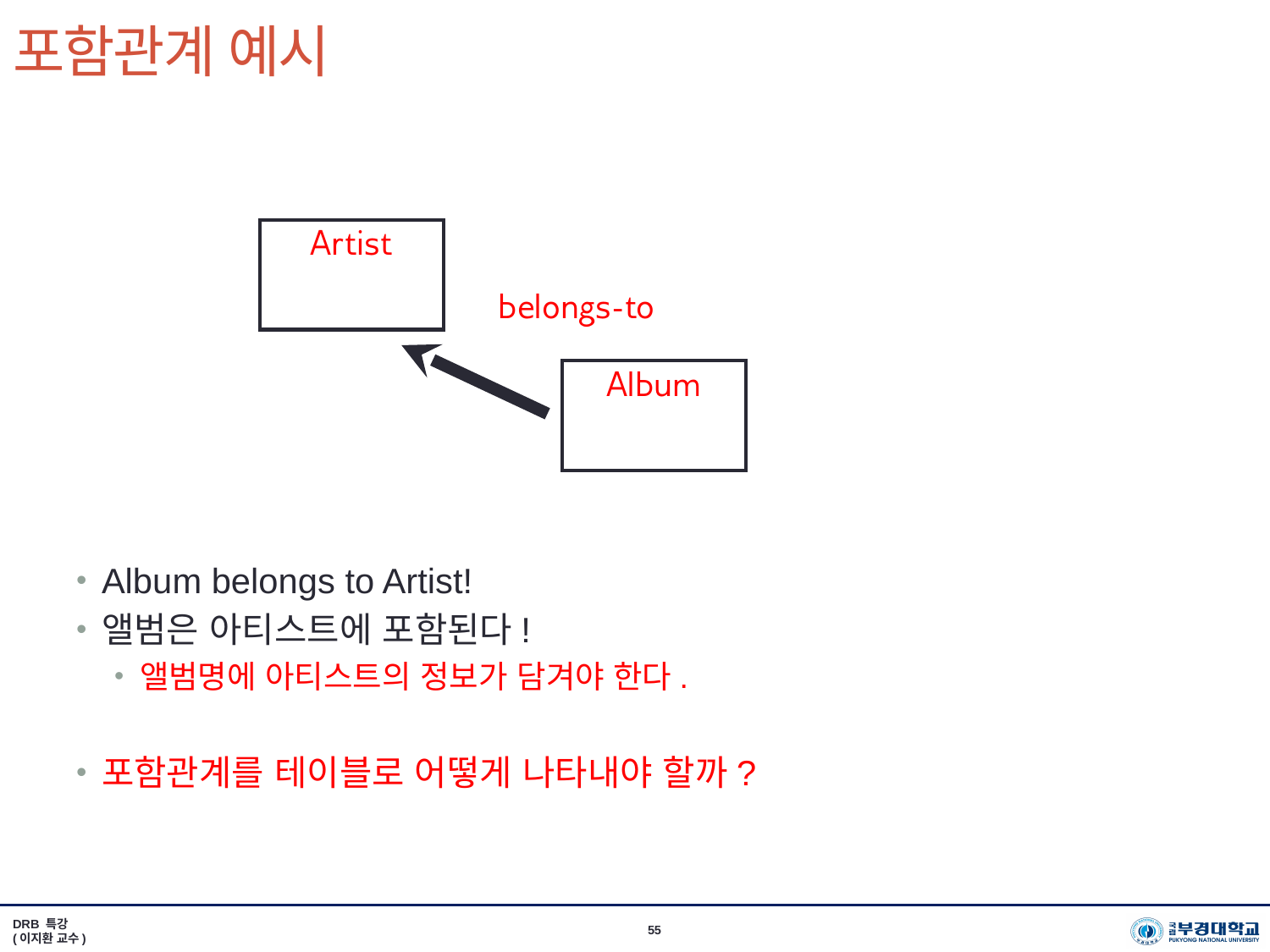

# 포함관계 예시
Artist
belongs-to

Album
Album belongs to Artist!
앨범은 아티스트에 포함된다!
앨범명에 아티스트의 정보가 담겨야 한다.

포함관계를 테이블로 어떻게 나타내야 할까?

DRB 특강
(이지환 교수)